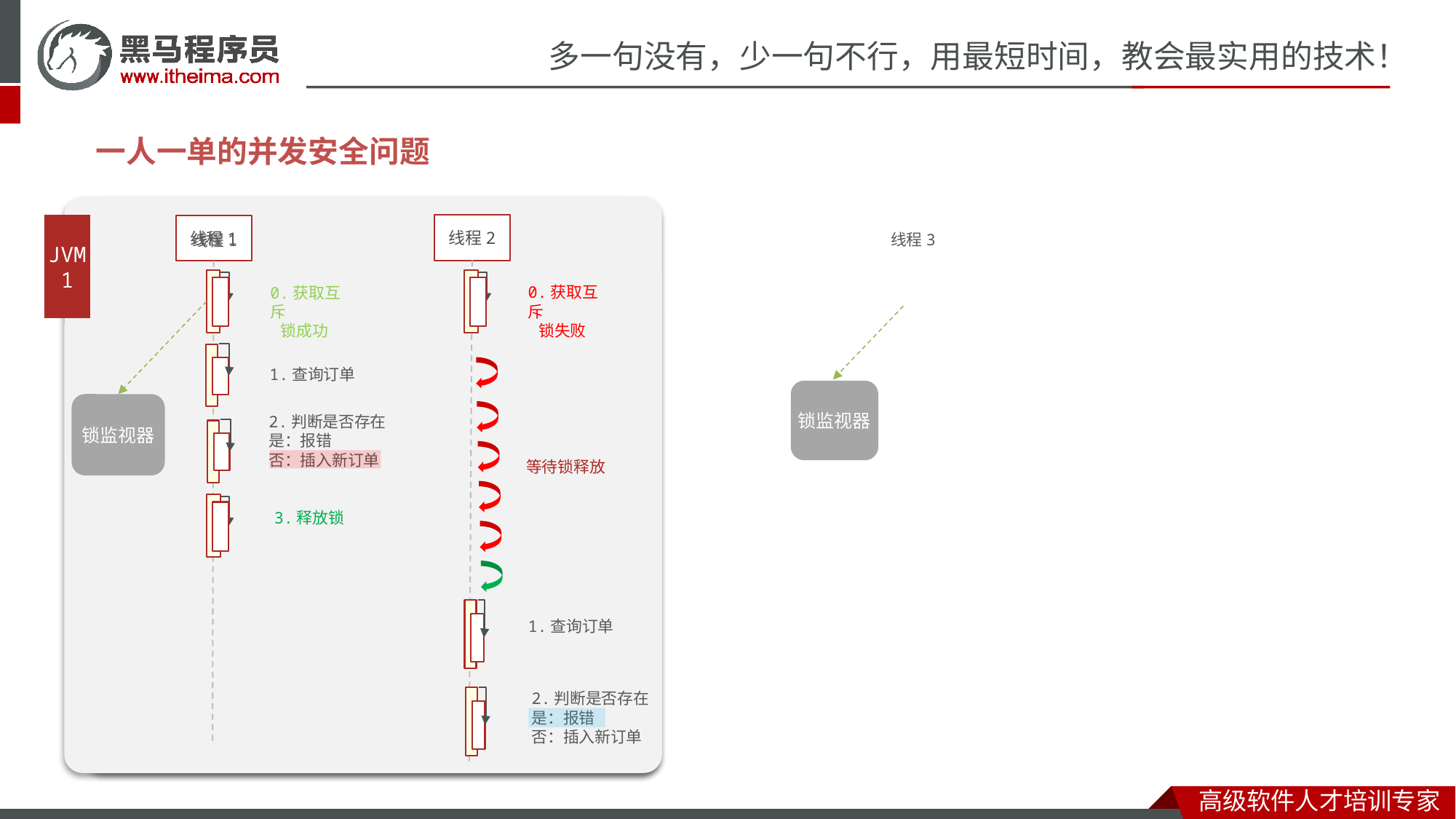

一人一单的并发安全问题

线程4
线程3
JVM2

0.获取互斥
  锁失败
0.获取互斥
  锁成功

1.查询订单

2.判断是否存在
是：报错
否：插入新订单

等待锁释放

3.释放锁

1.查询订单

2.判断是否存在
是：报错
否：插入新订单

JVM1
线程2
线程1
线程3
线程1

0.获取互斥
  锁失败
0.获取互斥
  锁成功

1.查询订单

锁监视器
锁监视器

2.判断是否存在
是：报错
否：插入新订单

等待锁释放

3.释放锁

1.查询订单

2.判断是否存在
是：报错
否：插入新订单